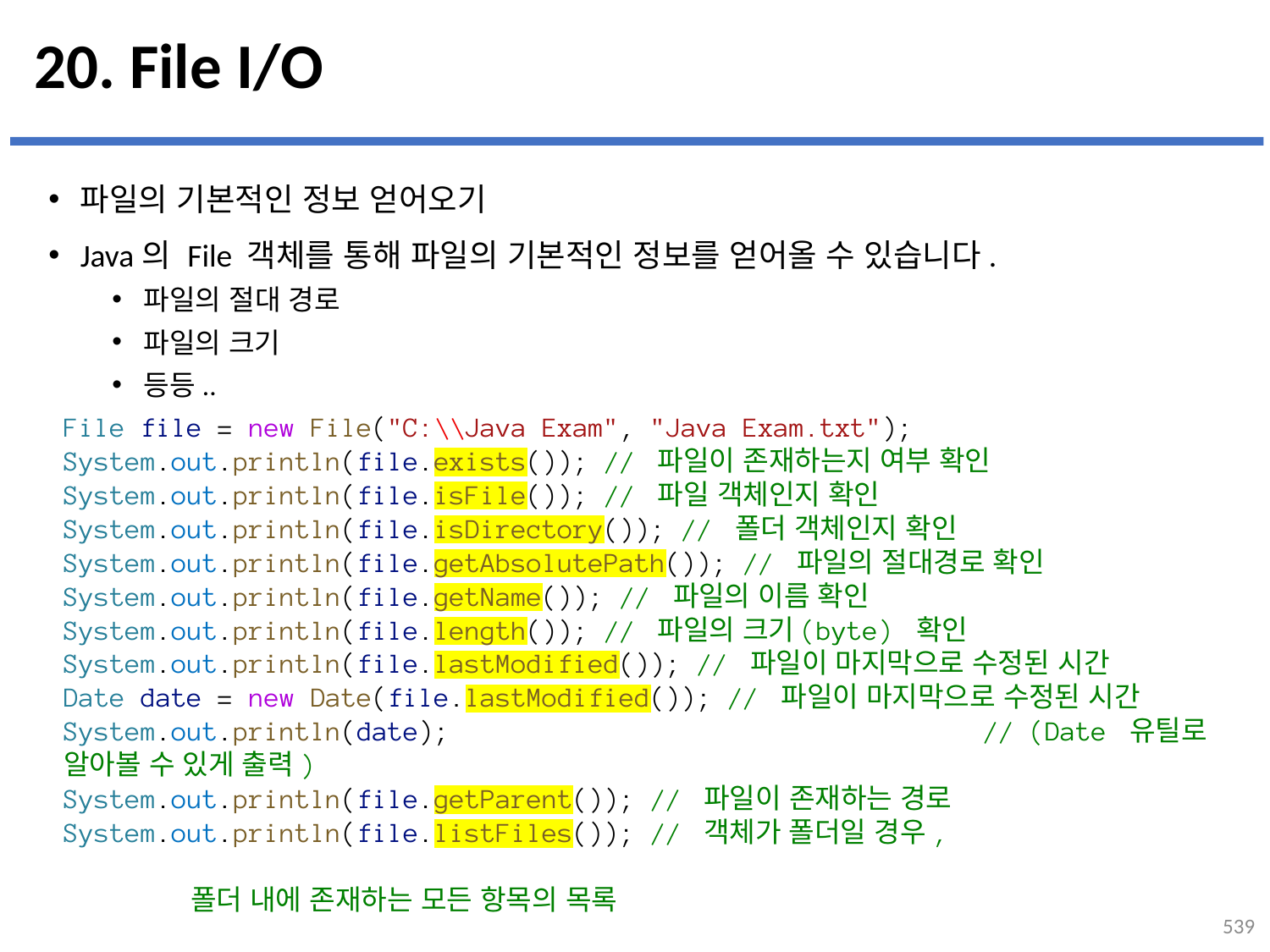

# 20. File I/O
파일의 기본적인 정보 얻어오기
Java의 File 객체를 통해 파일의 기본적인 정보를 얻어올 수 있습니다.
파일의 절대 경로
파일의 크기
등등..
File file = new File("C:\\Java Exam", "Java Exam.txt");
System.out.println(file.exists()); // 파일이 존재하는지 여부 확인
System.out.println(file.isFile()); // 파일 객체인지 확인
System.out.println(file.isDirectory()); // 폴더 객체인지 확인
System.out.println(file.getAbsolutePath()); // 파일의 절대경로 확인
System.out.println(file.getName()); // 파일의 이름 확인
System.out.println(file.length()); // 파일의 크기(byte) 확인
System.out.println(file.lastModified()); // 파일이 마지막으로 수정된 시간
Date date = new Date(file.lastModified()); // 파일이 마지막으로 수정된 시간
System.out.println(date); 				  // (Date 유틸로 알아볼 수 있게 출력)
System.out.println(file.getParent()); // 파일이 존재하는 경로
System.out.println(file.listFiles()); // 객체가 폴더일 경우,
										폴더 내에 존재하는 모든 항목의 목록

539